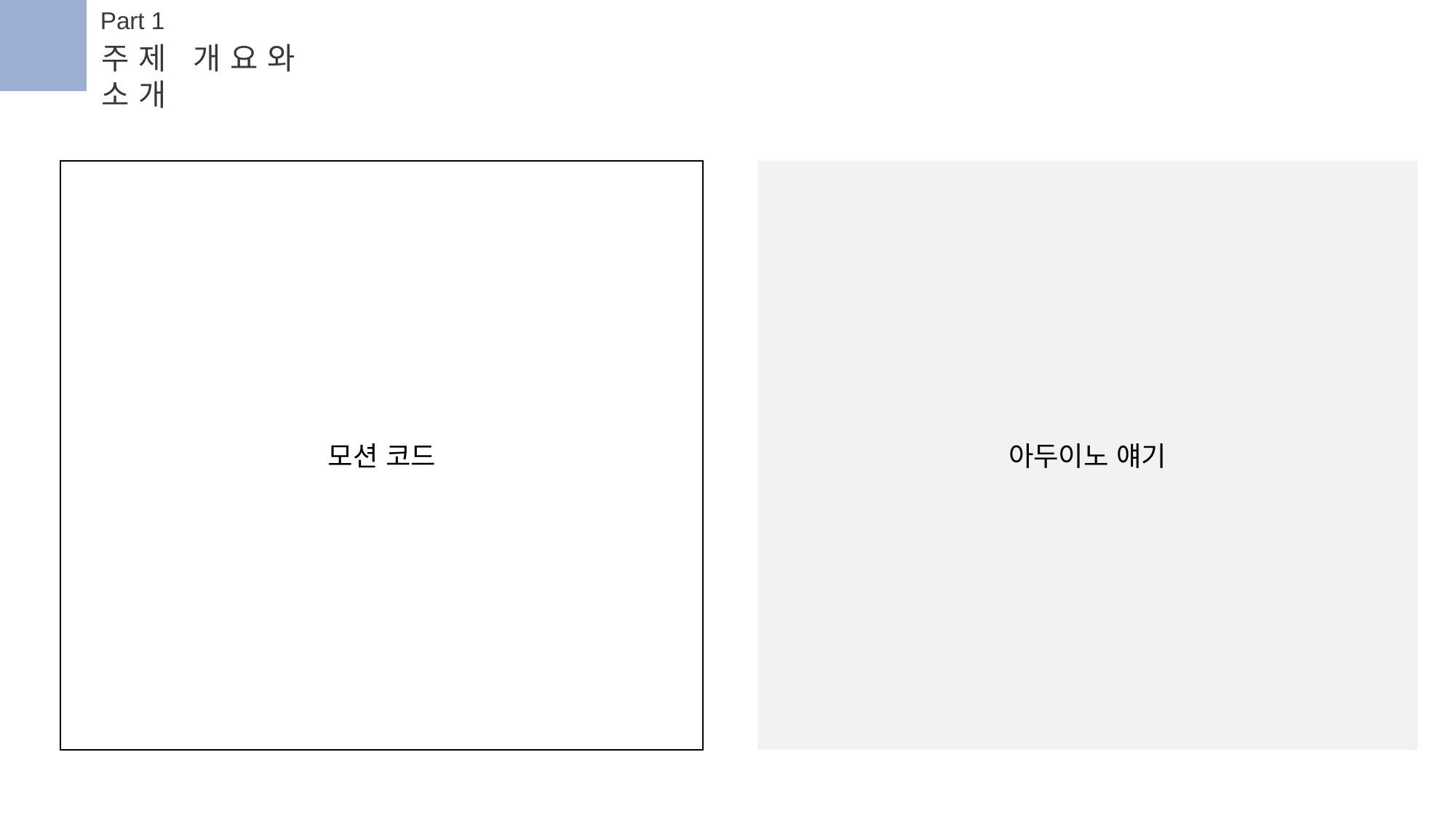

Part 1
주제 개요와 소개
모션 코드
아두이노 얘기